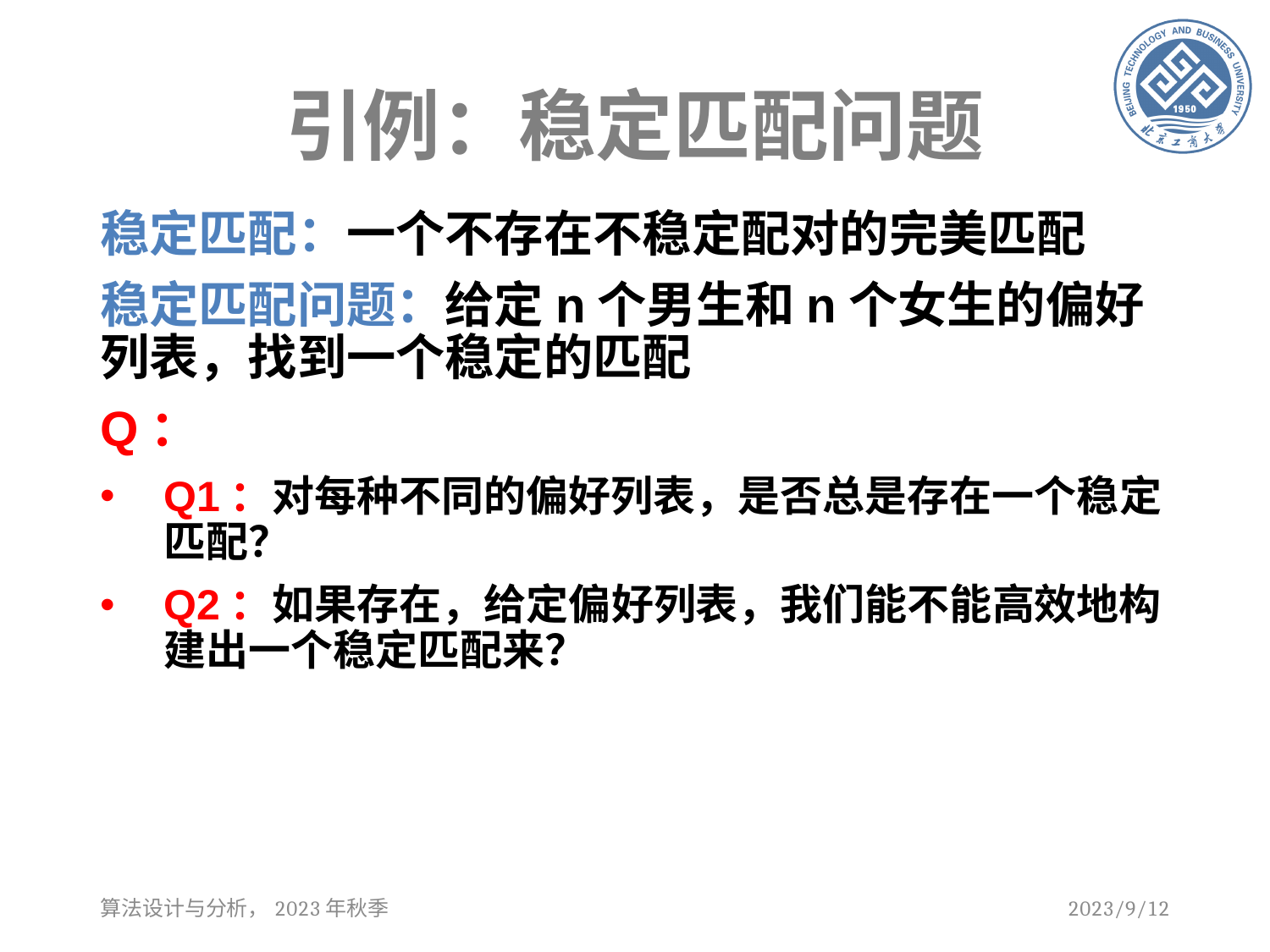

# 引例：稳定匹配问题
稳定匹配：一个不存在不稳定配对的完美匹配
稳定匹配问题：给定n个男生和n个女生的偏好列表，找到一个稳定的匹配
Q：
Q1：对每种不同的偏好列表，是否总是存在一个稳定匹配？
Q2：如果存在，给定偏好列表，我们能不能高效地构建出一个稳定匹配来？

算法设计与分析，2023年秋季
2023/9/12